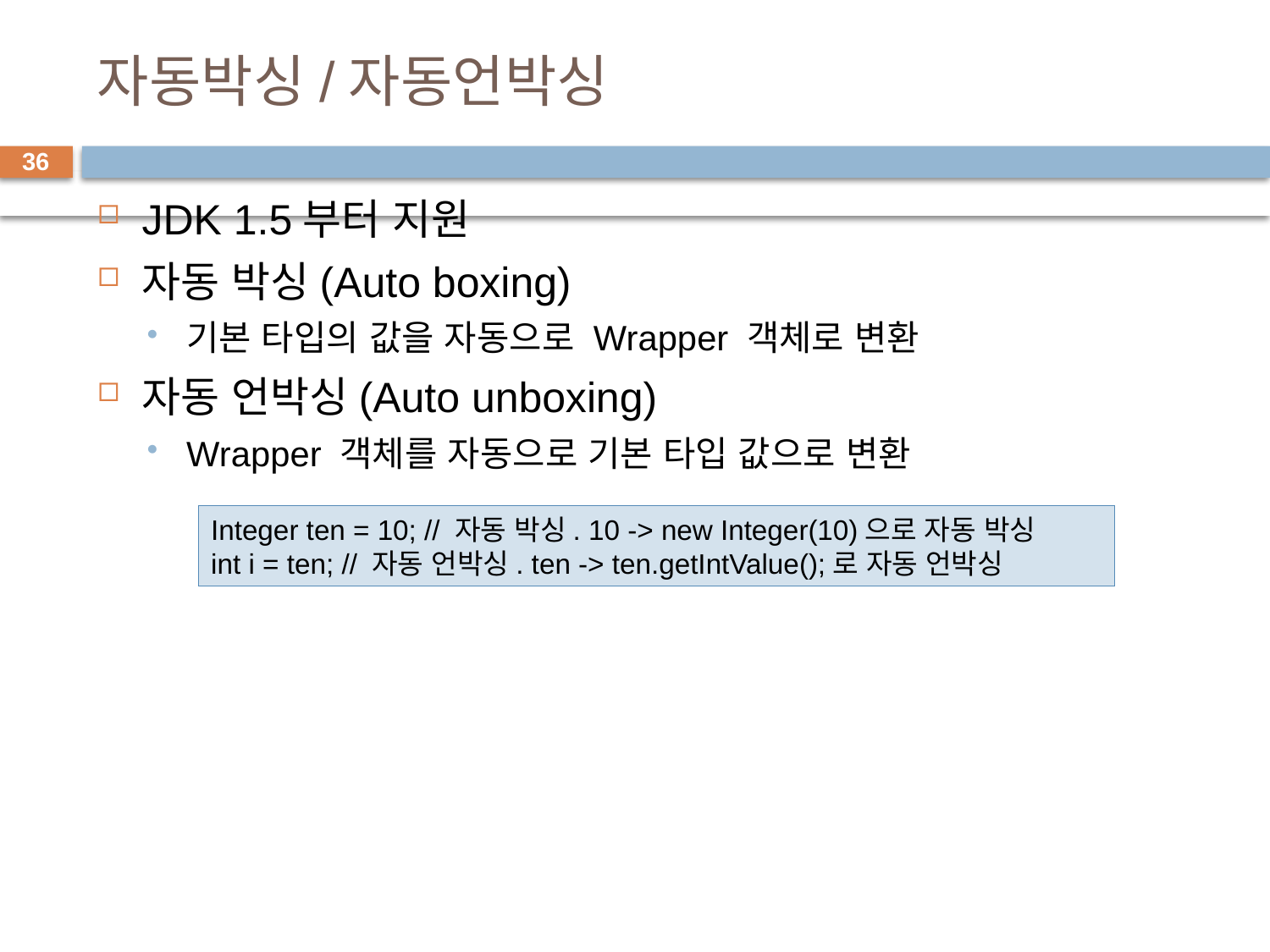

# 자동박싱/자동언박싱
36
JDK 1.5부터 지원
자동 박싱(Auto boxing)
기본 타입의 값을 자동으로 Wrapper 객체로 변환
자동 언박싱(Auto unboxing)
Wrapper 객체를 자동으로 기본 타입 값으로 변환

Integer ten = 10; // 자동 박싱. 10 -> new Integer(10)으로 자동 박싱
int i = ten; // 자동 언박싱. ten -> ten.getIntValue();로 자동 언박싱